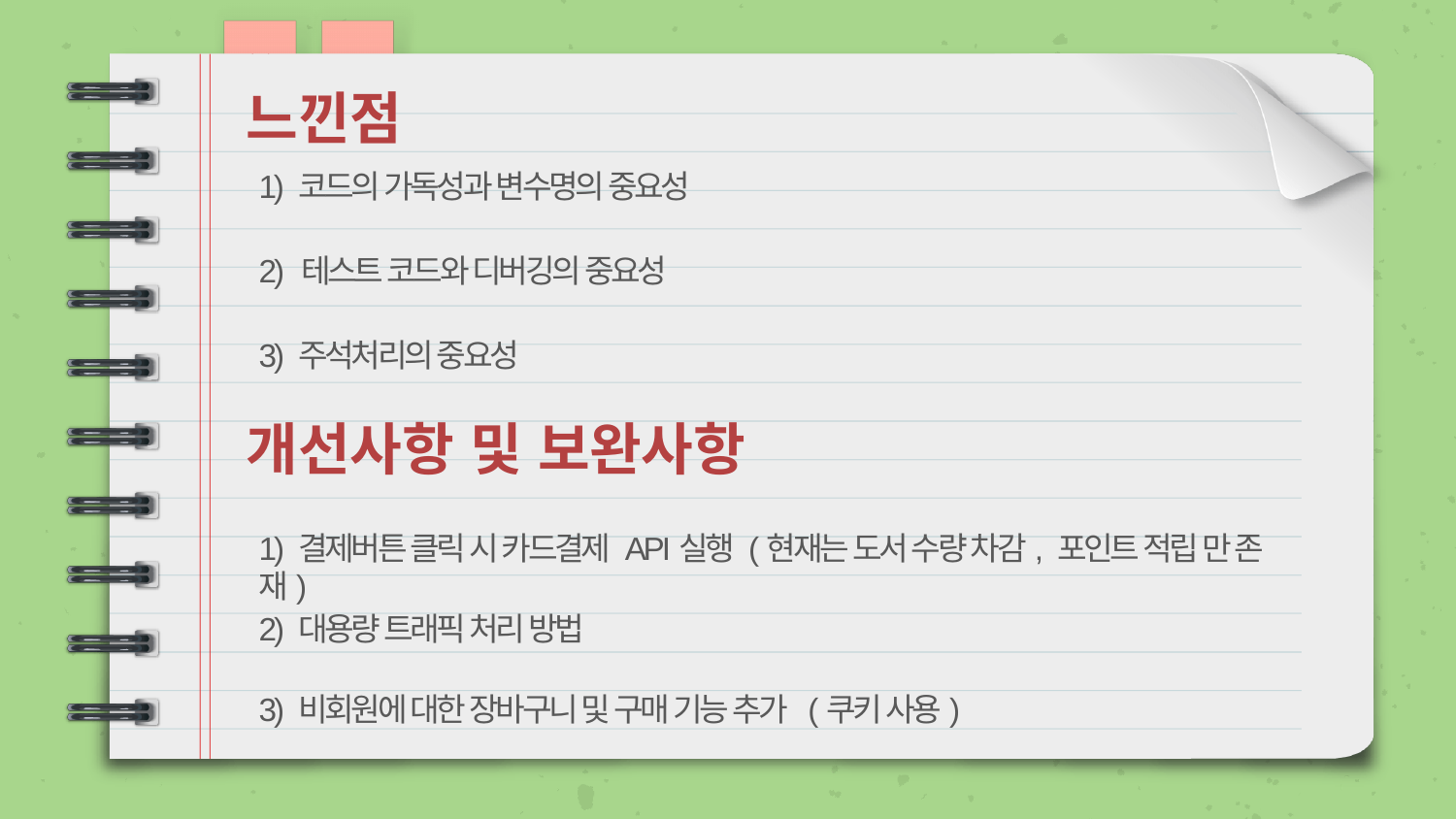

느낀점
# 1) 코드의 가독성과 변수명의 중요성
2) 테스트 코드와 디버깅의 중요성
3) 주석처리의 중요성
개선사항 및 보완사항
1) 결제버튼 클릭 시 카드결제 API실행 (현재는 도서 수량 차감, 포인트 적립 만 존재)
2) 대용량 트래픽 처리 방법
3) 비회원에 대한 장바구니 및 구매 기능 추가  (쿠키 사용)